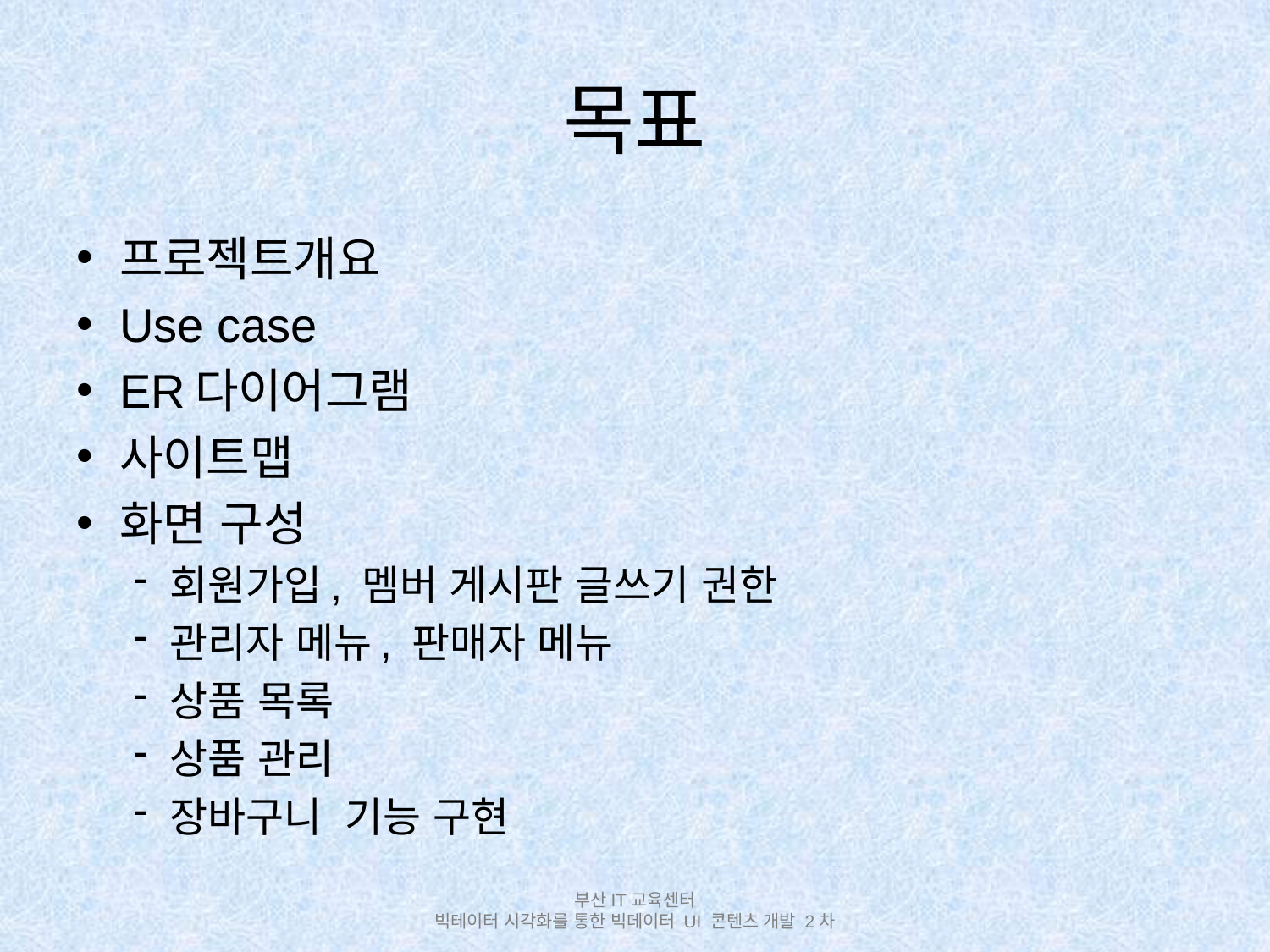

# 목표
프로젝트개요
Use case
ER다이어그램
사이트맵
화면 구성
회원가입, 멤버 게시판 글쓰기 권한
관리자 메뉴, 판매자 메뉴
상품 목록
상품 관리
장바구니  기능 구현